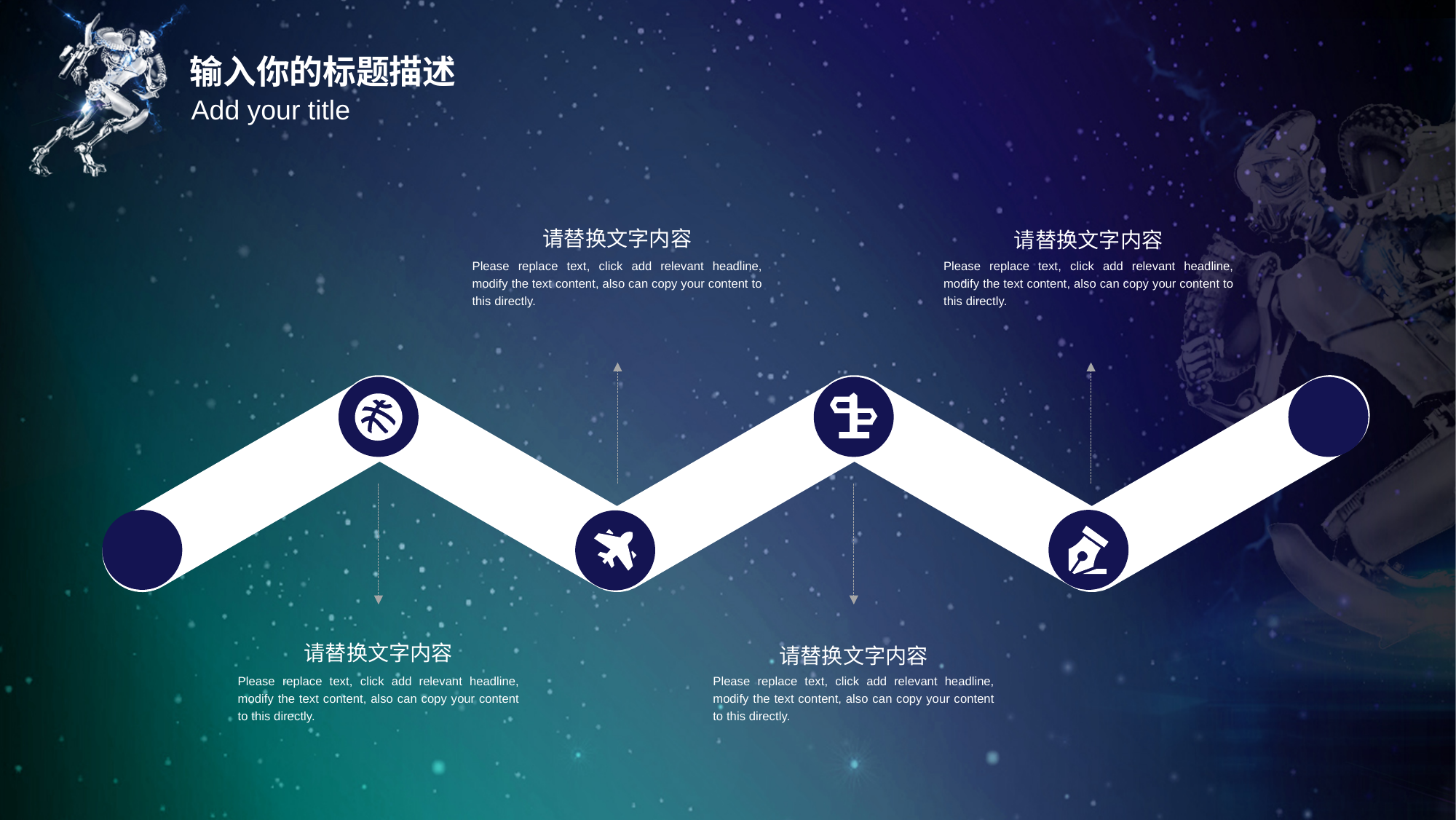

输入你的标题描述
Add your title

请替换文字内容
Please replace text, click add relevant headline, modify the text content, also can copy your content to this directly.
请替换文字内容
Please replace text, click add relevant headline, modify the text content, also can copy your content to this directly.
请替换文字内容
Please replace text, click add relevant headline, modify the text content, also can copy your content to this directly.
请替换文字内容
Please replace text, click add relevant headline, modify the text content, also can copy your content to this directly.